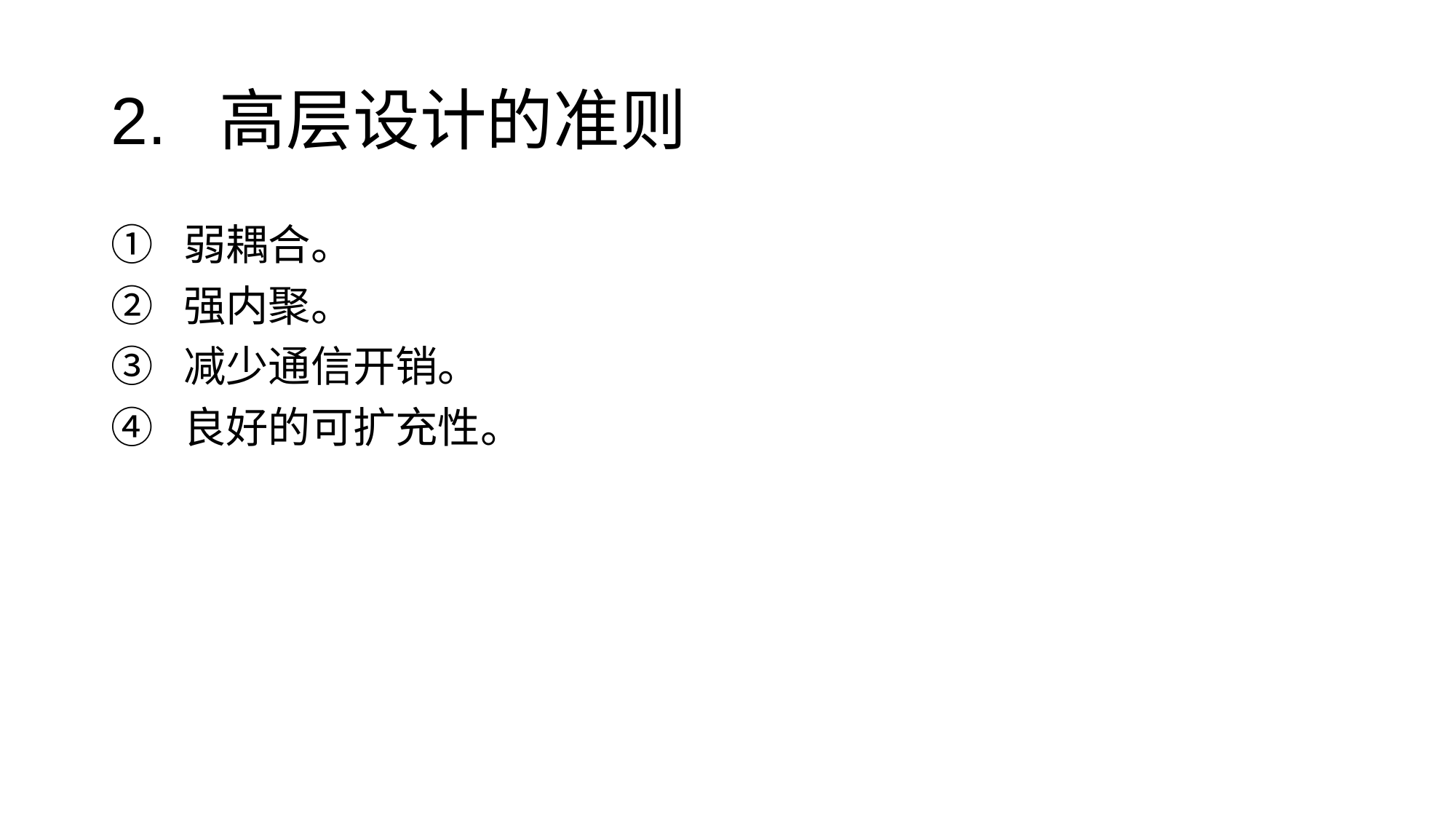

# 2.  高层设计的准则
弱耦合。
强内聚。
减少通信开销。
良好的可扩充性。